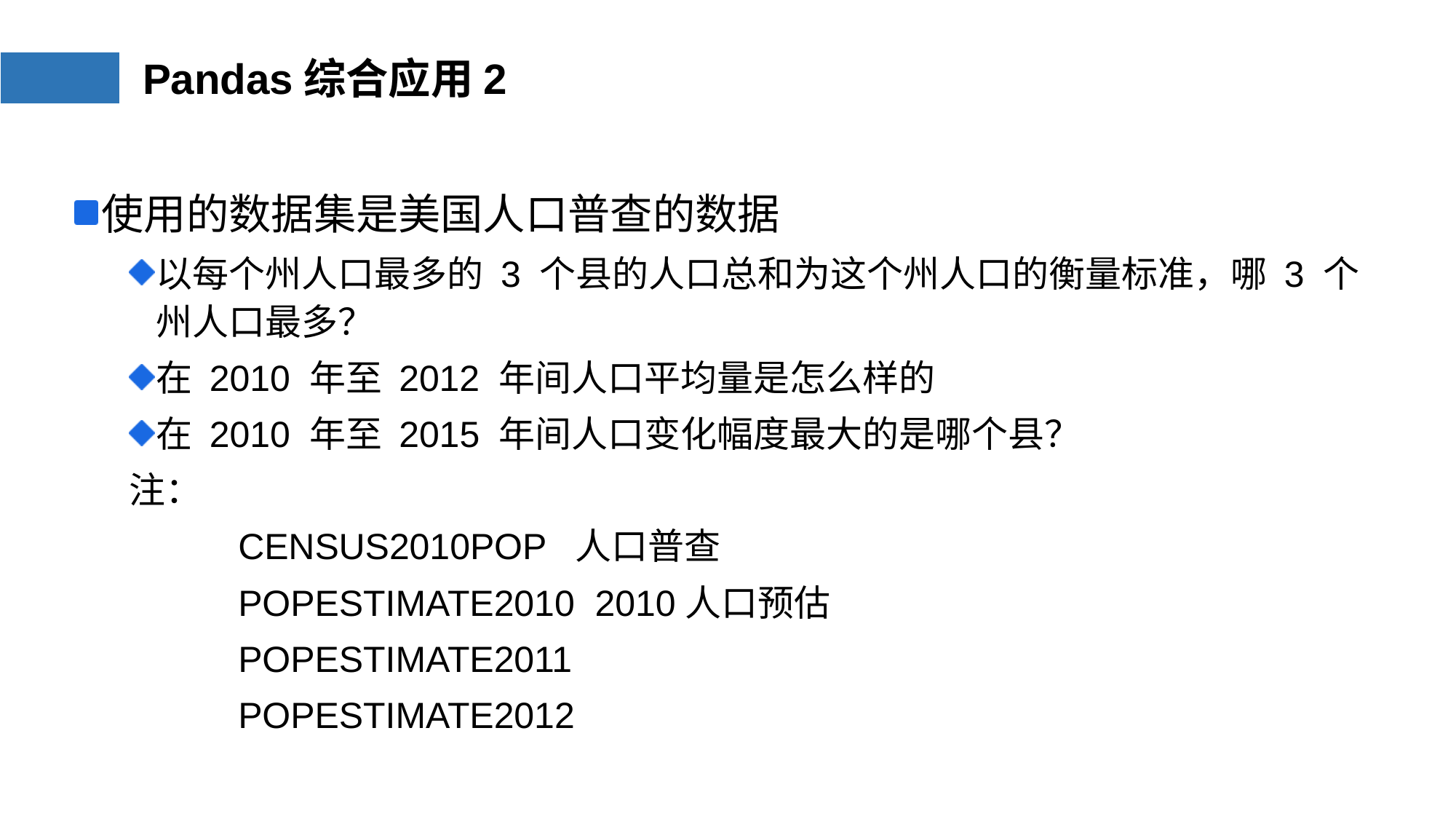

# Pandas综合应用2
使用的数据集是美国人口普查的数据
以每个州人口最多的 3 个县的人口总和为这个州人口的衡量标准，哪 3 个州人口最多？
在 2010 年至 2012 年间人口平均量是怎么样的
在 2010 年至 2015 年间人口变化幅度最大的是哪个县？
注：
	CENSUS2010POP  人口普查
	POPESTIMATE2010  2010人口预估
	POPESTIMATE2011
	POPESTIMATE2012